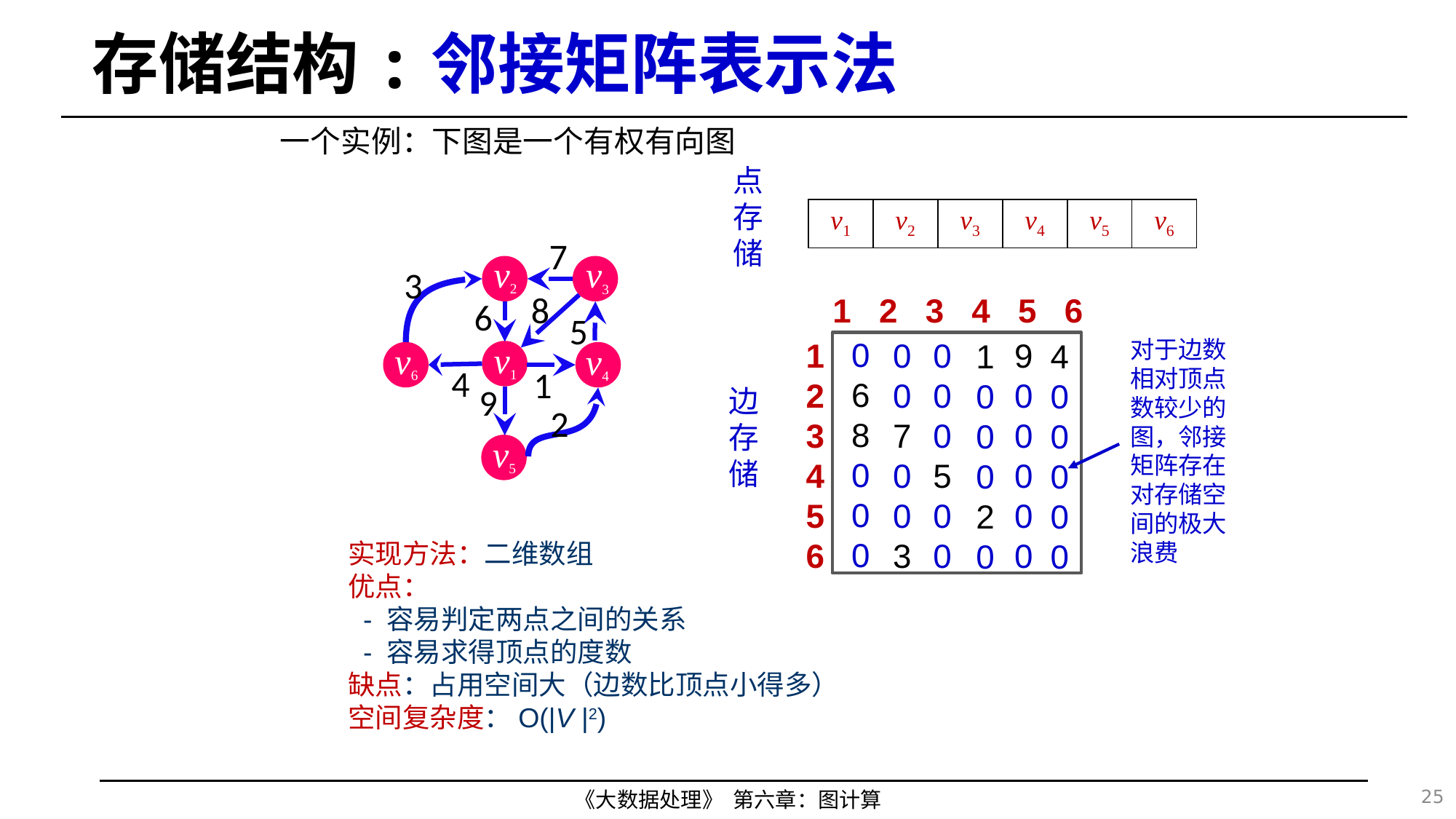

# 存储结构:邻接矩阵表示法
一个实例：下图是一个有权有向图
点
存
储
| v1 | v2 | v3 | v4 | v5 | v6 |
| --- | --- | --- | --- | --- | --- |
7
v2
v3

3
8
1   2   3   4   5   6
6
5
0
6
8
0
0
0
对于边数相对顶点数较少的图，邻接矩阵存在对存储空间的极大浪费
0
0
0
5
0
0
9
0
0
0
0
0
1
2
3
4
5
6
0
0
7
0
0
3
1
0
0
0
2
0
4
0
0
0
0
0
v1

v6
v4

4
1
9
边
存
储
2
v5

实现方法：二维数组
优点：
  - 容易判定两点之间的关系
  - 容易求得顶点的度数
缺点：占用空间大（边数比顶点小得多）
空间复杂度：O(|V |2)
25